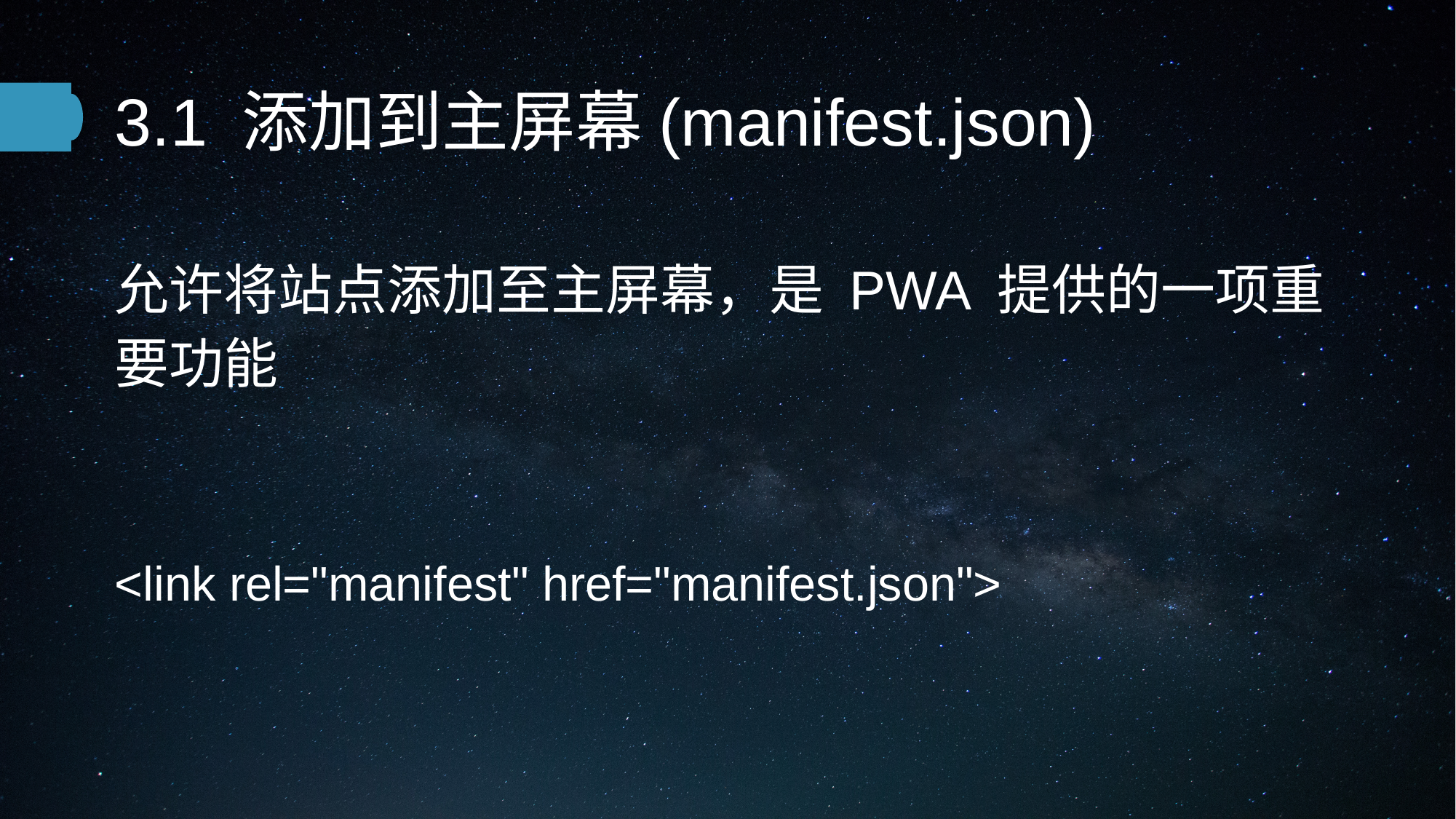

3.1 添加到主屏幕(manifest.json)

允许将站点添加至主屏幕，是 PWA 提供的一项重
要功能

<link rel="manifest" href="manifest.json">